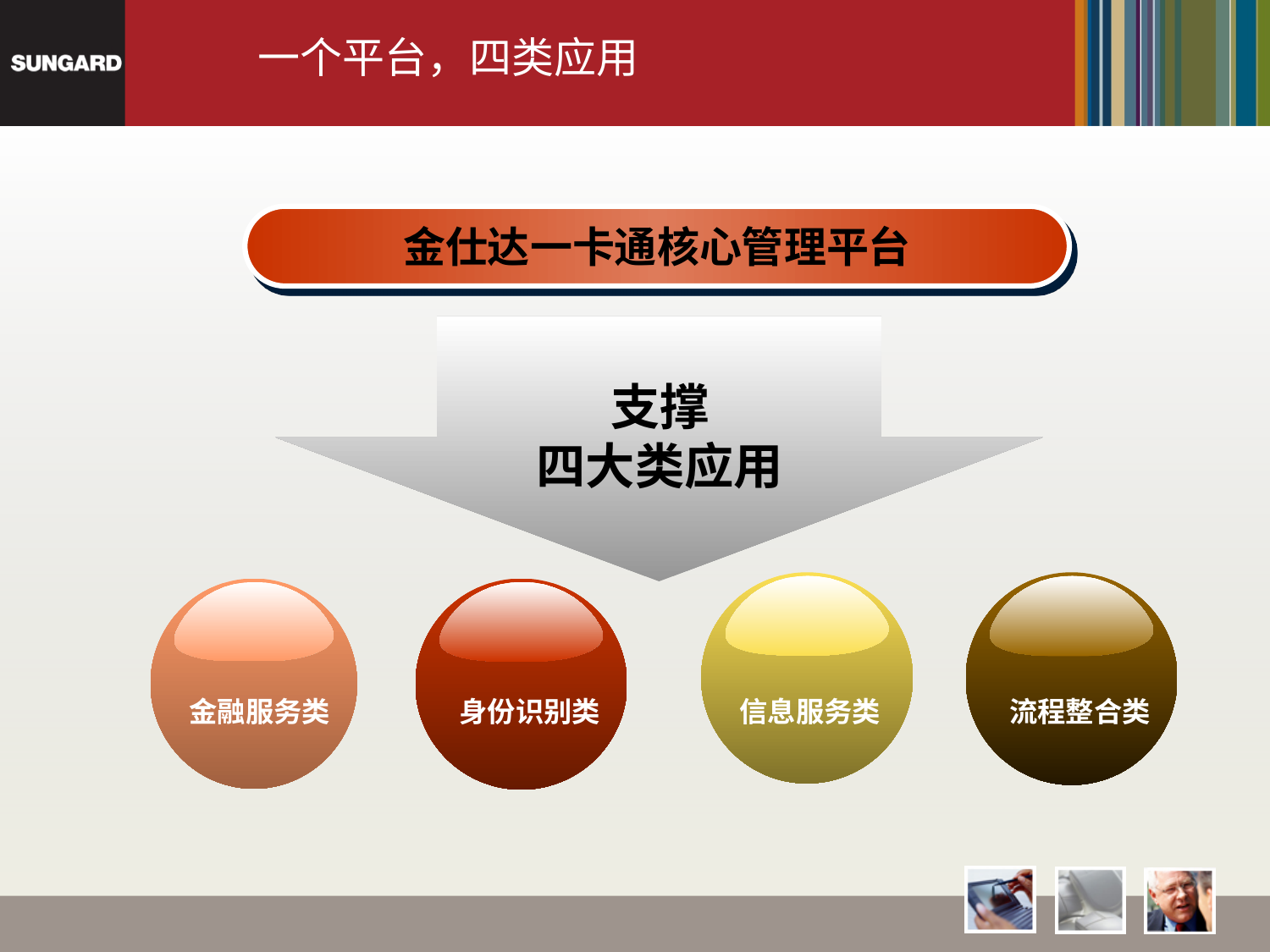

一个平台，四类应用
金仕达一卡通核心管理平台

支撑
四大类应用

金融服务类
身份识别类
信息服务类
流程整合类